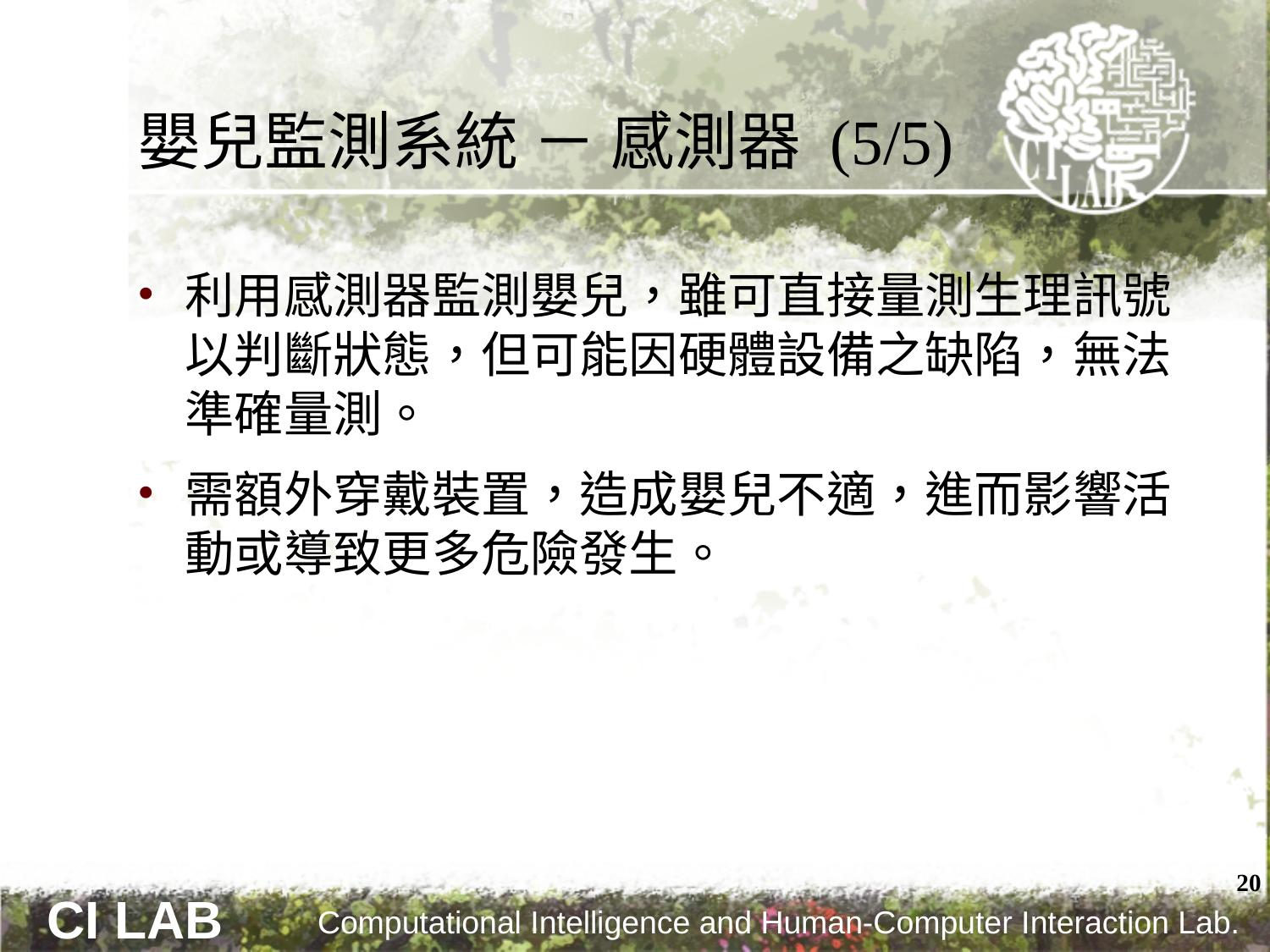

# 嬰兒監測系統 － 感測器 (5/5)
利用感測器監測嬰兒，雖可直接量測生理訊號以判斷狀態，但可能因硬體設備之缺陷，無法準確量測。
需額外穿戴裝置，造成嬰兒不適，進而影響活動或導致更多危險發生。
20